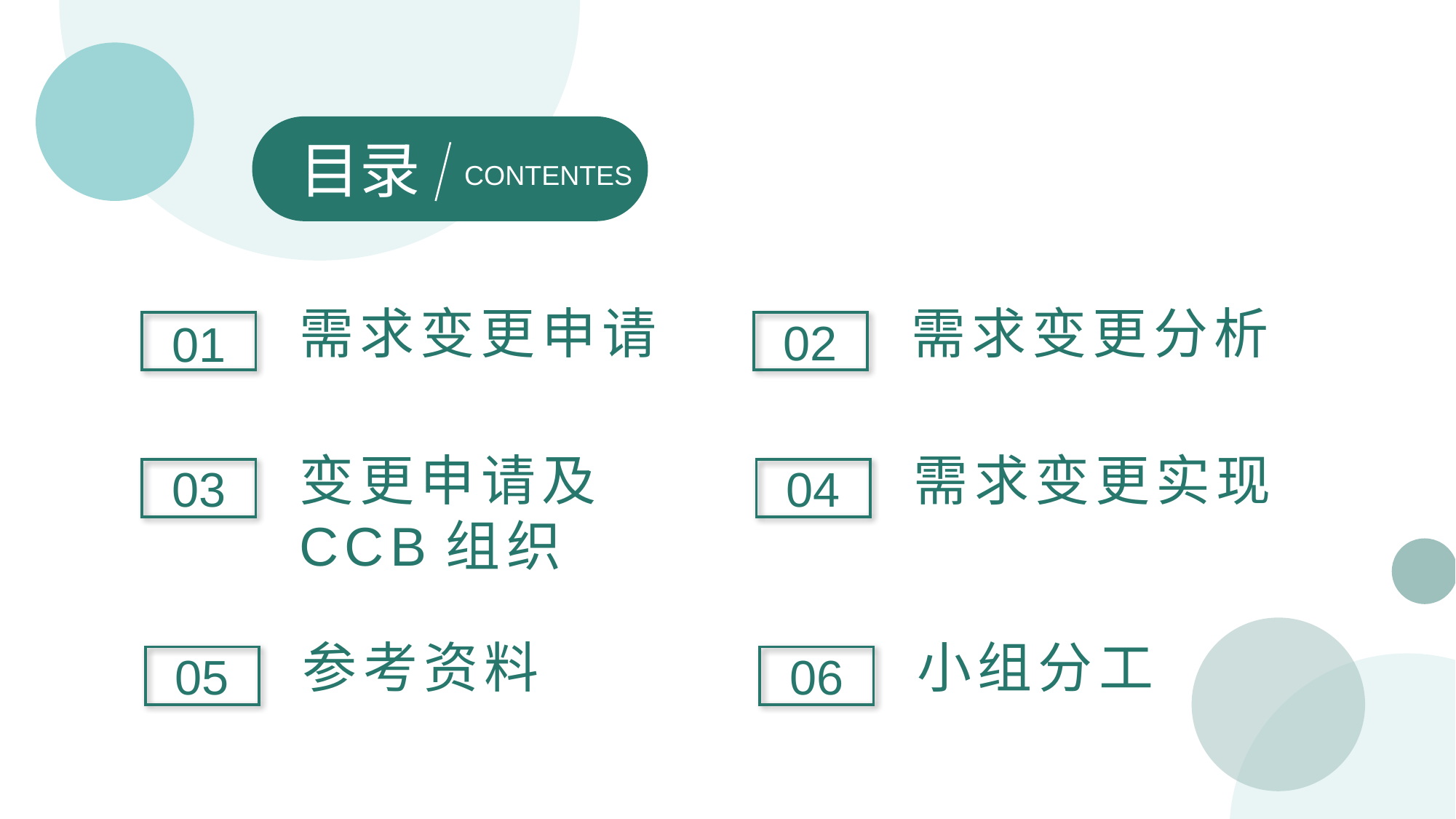

目录
CONTENTES
需求变更申请
需求变更分析
02

01

需求变更实现
变更申请及CCB组织
04

03

参考资料
小组分工
06

05